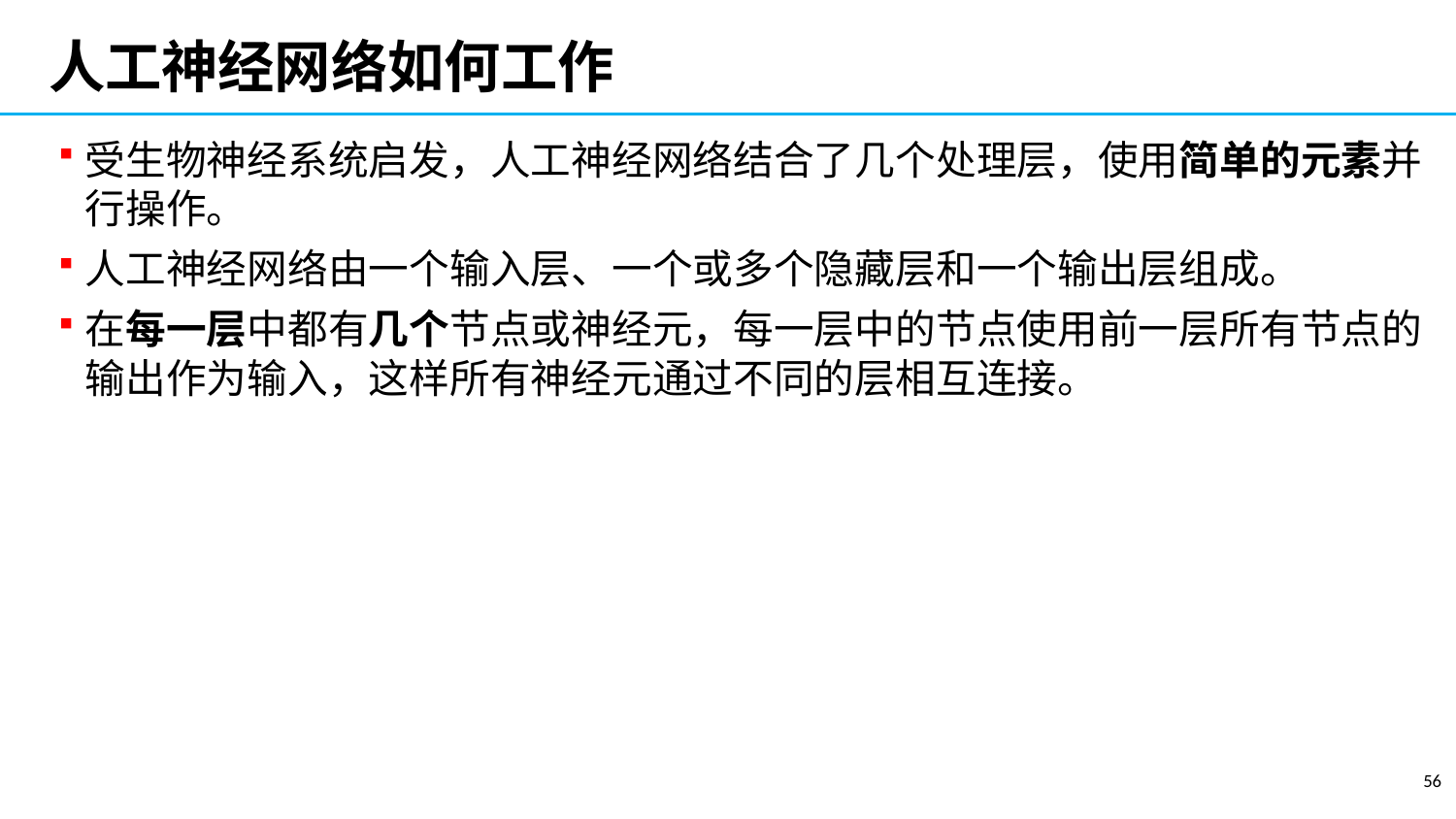

# 人工神经网络如何工作

受生物神经系统启发，人工神经网络结合了几个处理层，使用简单的元素并行操作。
人工神经网络由一个输入层、一个或多个隐藏层和一个输出层组成。
在每一层中都有几个节点或神经元，每一层中的节点使用前一层所有节点的输出作为输入，这样所有神经元通过不同的层相互连接。
56